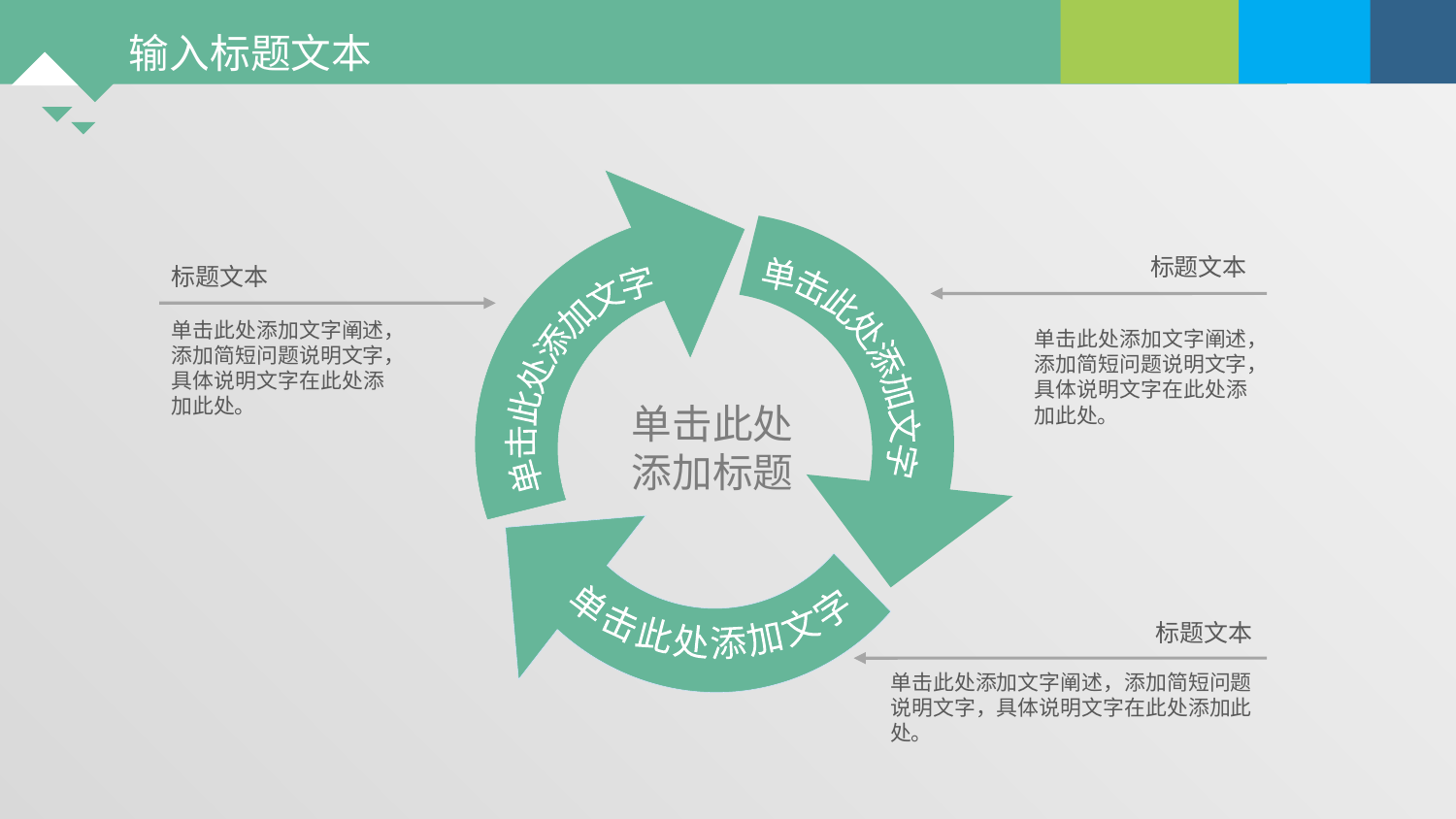

单击此处添加文字

单击此处添加文字

单击此处添加文字
单击此处添加标题
标题文本

单击此处添加文字阐述，添加简短问题说明文字，具体说明文字在此处添加此处。
标题文本

单击此处添加文字阐述，添加简短问题说明文字，具体说明文字在此处添加此处。
标题文本

单击此处添加文字阐述，添加简短问题说明文字，具体说明文字在此处添加此处。